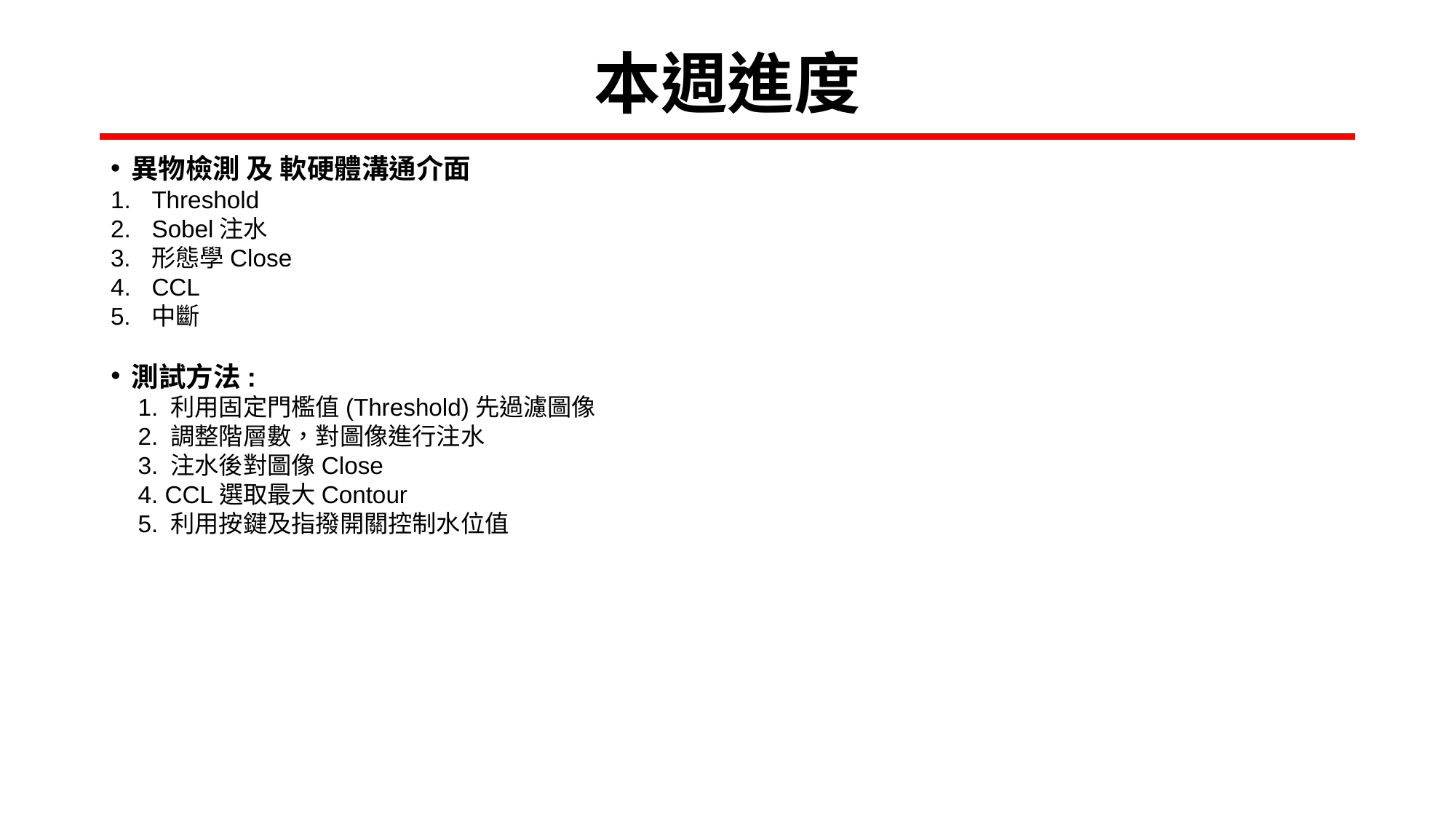

# 本週進度
異物檢測 及 軟硬體溝通介面
Threshold
Sobel注水
形態學Close
CCL
中斷
測試方法:
    1. 利用固定門檻值(Threshold)先過濾圖像
    2. 調整階層數，對圖像進行注水
    3. 注水後對圖像Close
    4. CCL選取最大Contour
    5. 利用按鍵及指撥開關控制水位值